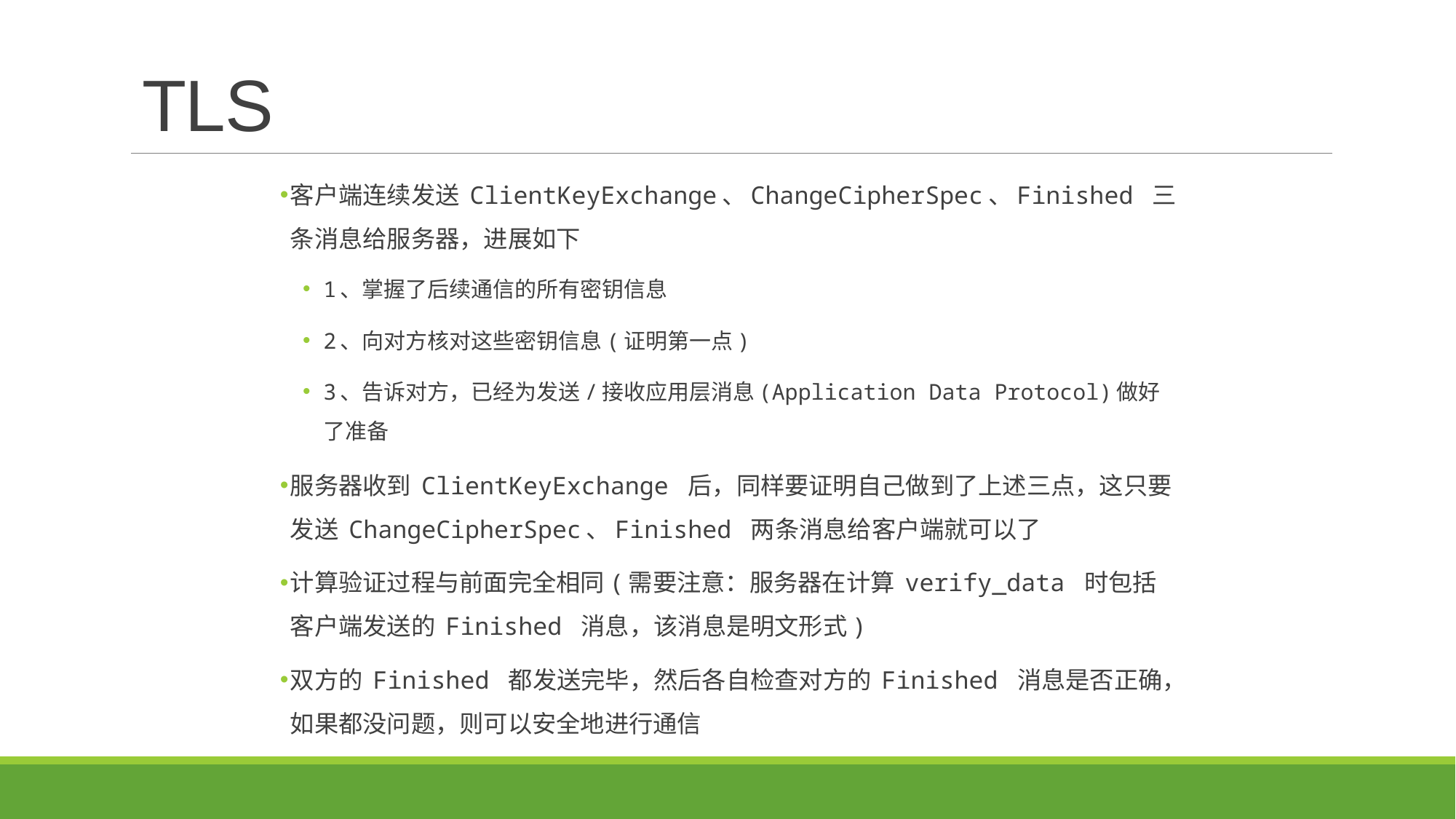

# TLS
客户端连续发送 ClientKeyExchange、ChangeCipherSpec、Finished 三条消息给服务器，进展如下
1、掌握了后续通信的所有密钥信息
2、向对方核对这些密钥信息(证明第一点)
3、告诉对方，已经为发送/接收应用层消息(Application Data Protocol)做好了准备
服务器收到 ClientKeyExchange 后，同样要证明自己做到了上述三点，这只要发送 ChangeCipherSpec、Finished 两条消息给客户端就可以了
计算验证过程与前面完全相同(需要注意：服务器在计算 verify_data 时包括客户端发送的 Finished 消息，该消息是明文形式)
双方的 Finished 都发送完毕，然后各自检查对方的 Finished 消息是否正确，如果都没问题，则可以安全地进行通信